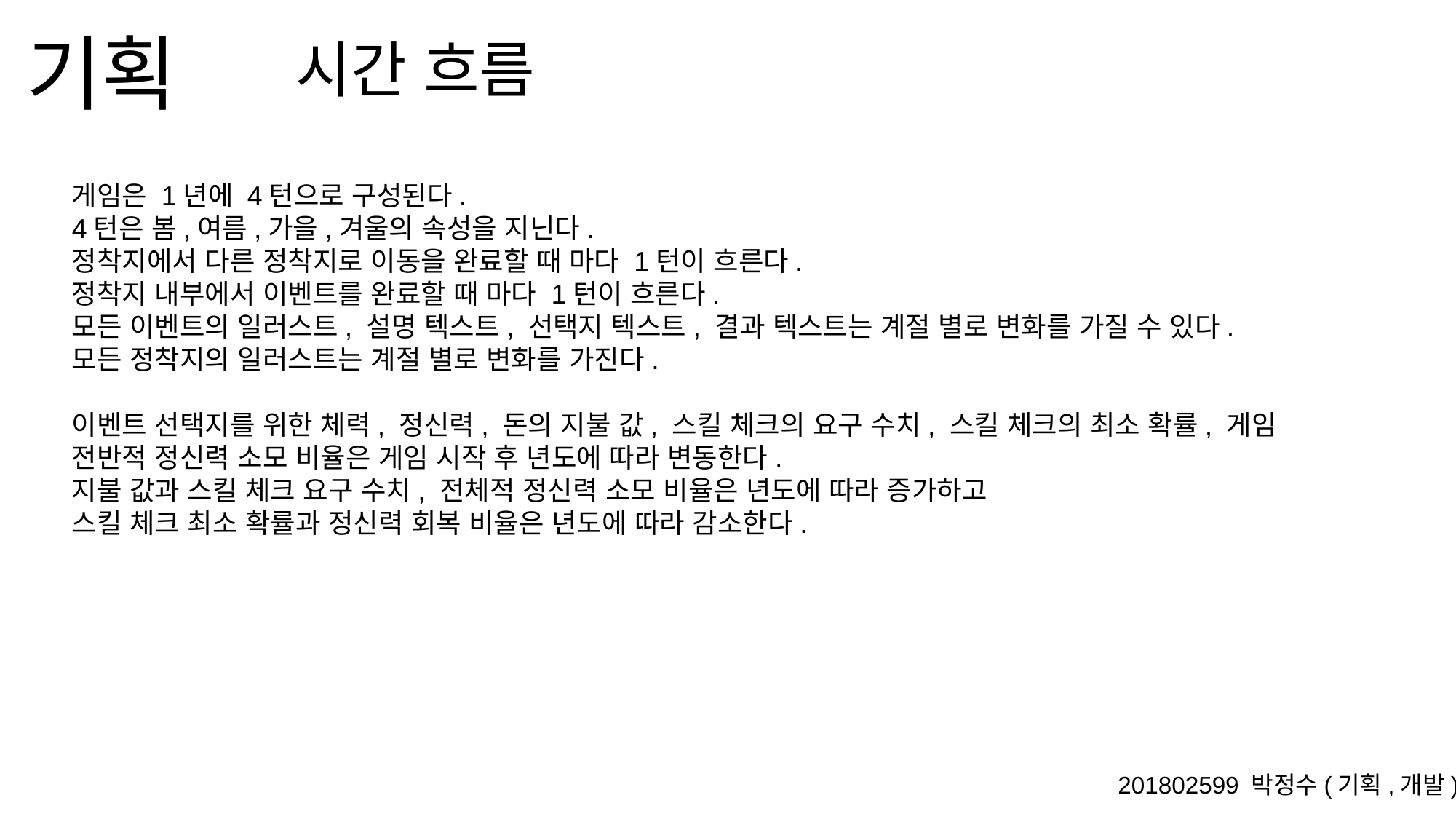

시간 흐름
게임은 1년에 4턴으로 구성된다.
4턴은 봄,여름,가을,겨울의 속성을 지닌다.
정착지에서 다른 정착지로 이동을 완료할 때 마다 1턴이 흐른다.
정착지 내부에서 이벤트를 완료할 때 마다 1턴이 흐른다.
모든 이벤트의 일러스트, 설명 텍스트, 선택지 텍스트, 결과 텍스트는 계절 별로 변화를 가질 수 있다.
모든 정착지의 일러스트는 계절 별로 변화를 가진다.

이벤트 선택지를 위한 체력, 정신력, 돈의 지불 값, 스킬 체크의 요구 수치, 스킬 체크의 최소 확률, 게임 전반적 정신력 소모 비율은 게임 시작 후 년도에 따라 변동한다.
지불 값과 스킬 체크 요구 수치, 전체적 정신력 소모 비율은 년도에 따라 증가하고
스킬 체크 최소 확률과 정신력 회복 비율은 년도에 따라 감소한다.